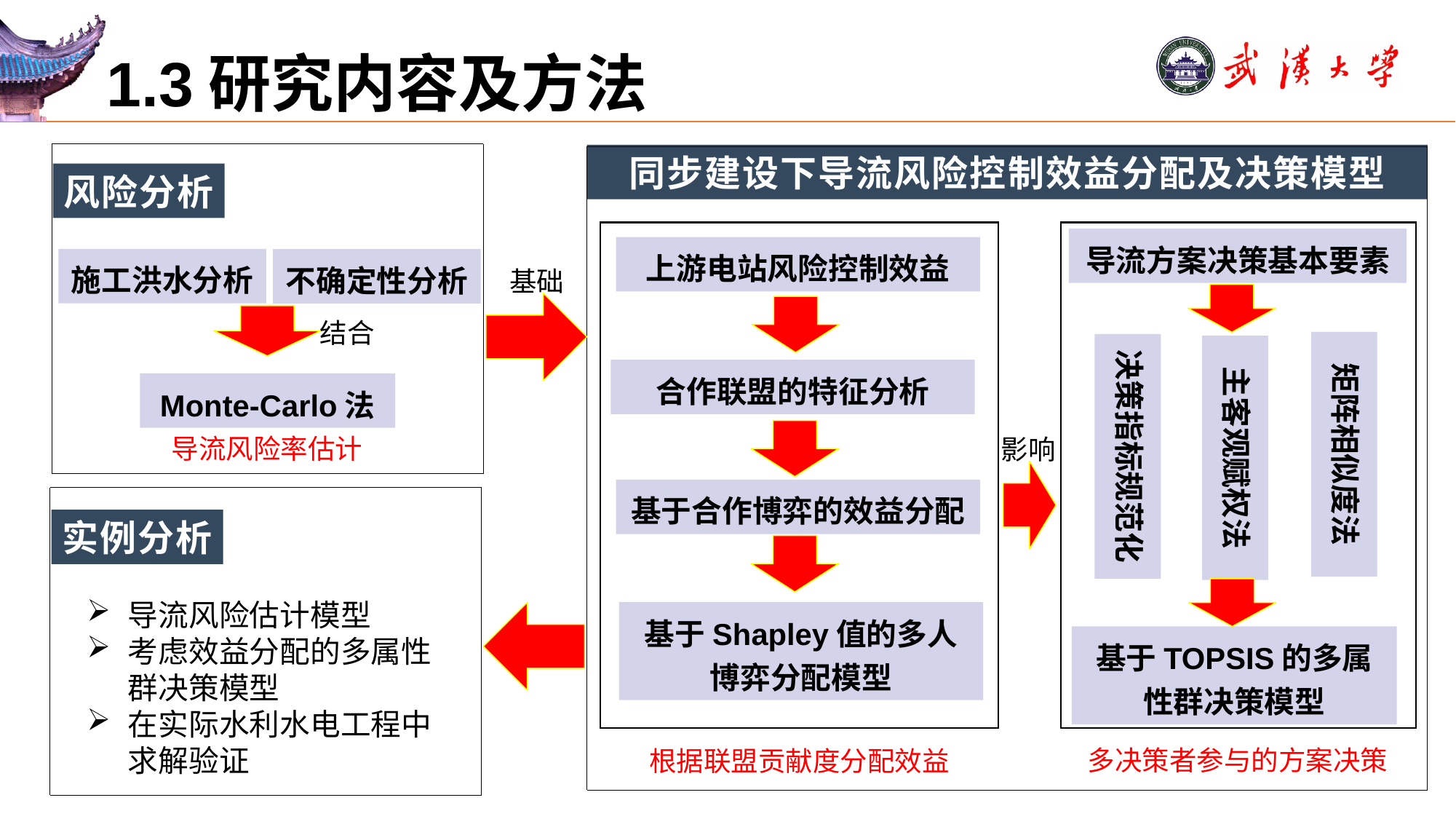

# 1.3研究内容及方法
风险分析
施工洪水分析

结合
Monte-Carlo法
同步建设下导流风险控制效益分配及决策模型

导流方案决策基本要素
上游电站风险控制效益
不确定性分析
基础

矩阵相似度法
决策指标规范化
主客观赋权法
合作联盟的特征分析

导流风险率估计
影响

基于合作博弈的效益分配
实例分析
导流风险估计模型
考虑效益分配的多属性群决策模型
在实际水利水电工程中求解验证

基于Shapley值的多人博弈分配模型

基于TOPSIS的多属性群决策模型
多决策者参与的方案决策
根据联盟贡献度分配效益